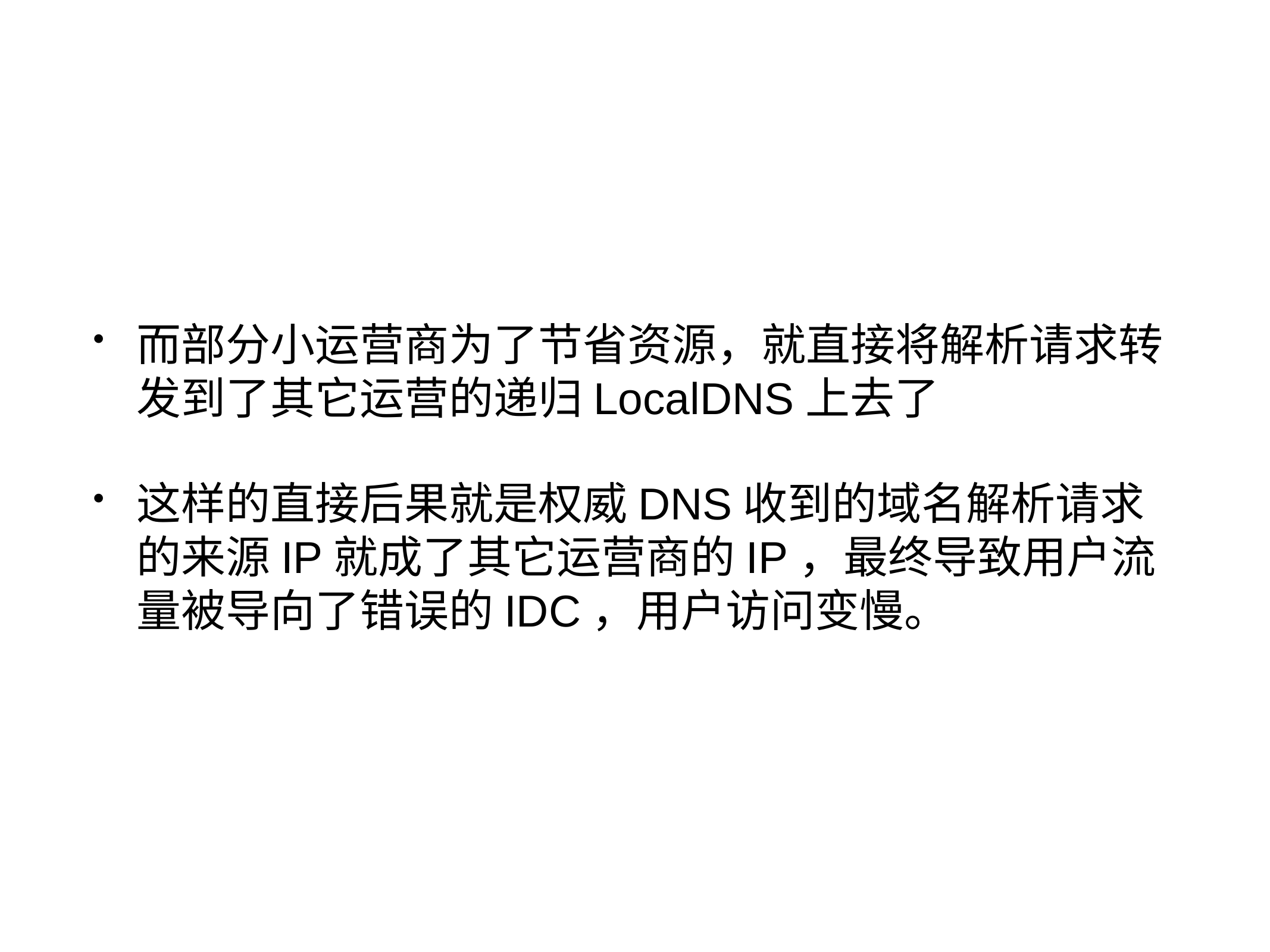

而部分小运营商为了节省资源，就直接将解析请求转发到了其它运营的递归LocalDNS上去了
这样的直接后果就是权威DNS收到的域名解析请求的来源IP就成了其它运营商的IP，最终导致用户流量被导向了错误的IDC，用户访问变慢。